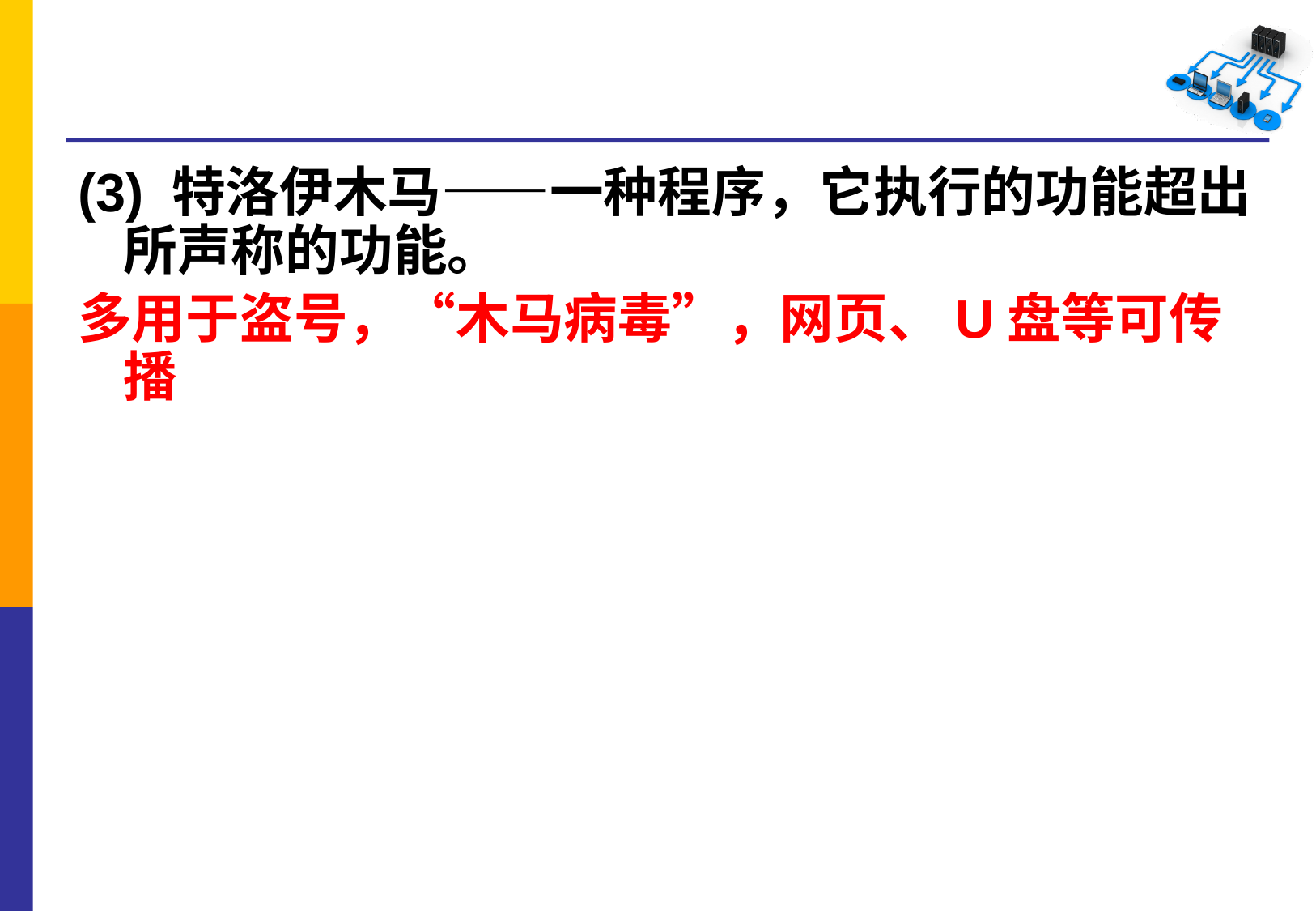

#
(3) 特洛伊木马——一种程序，它执行的功能超出所声称的功能。
多用于盗号，“木马病毒”，网页、U盘等可传播